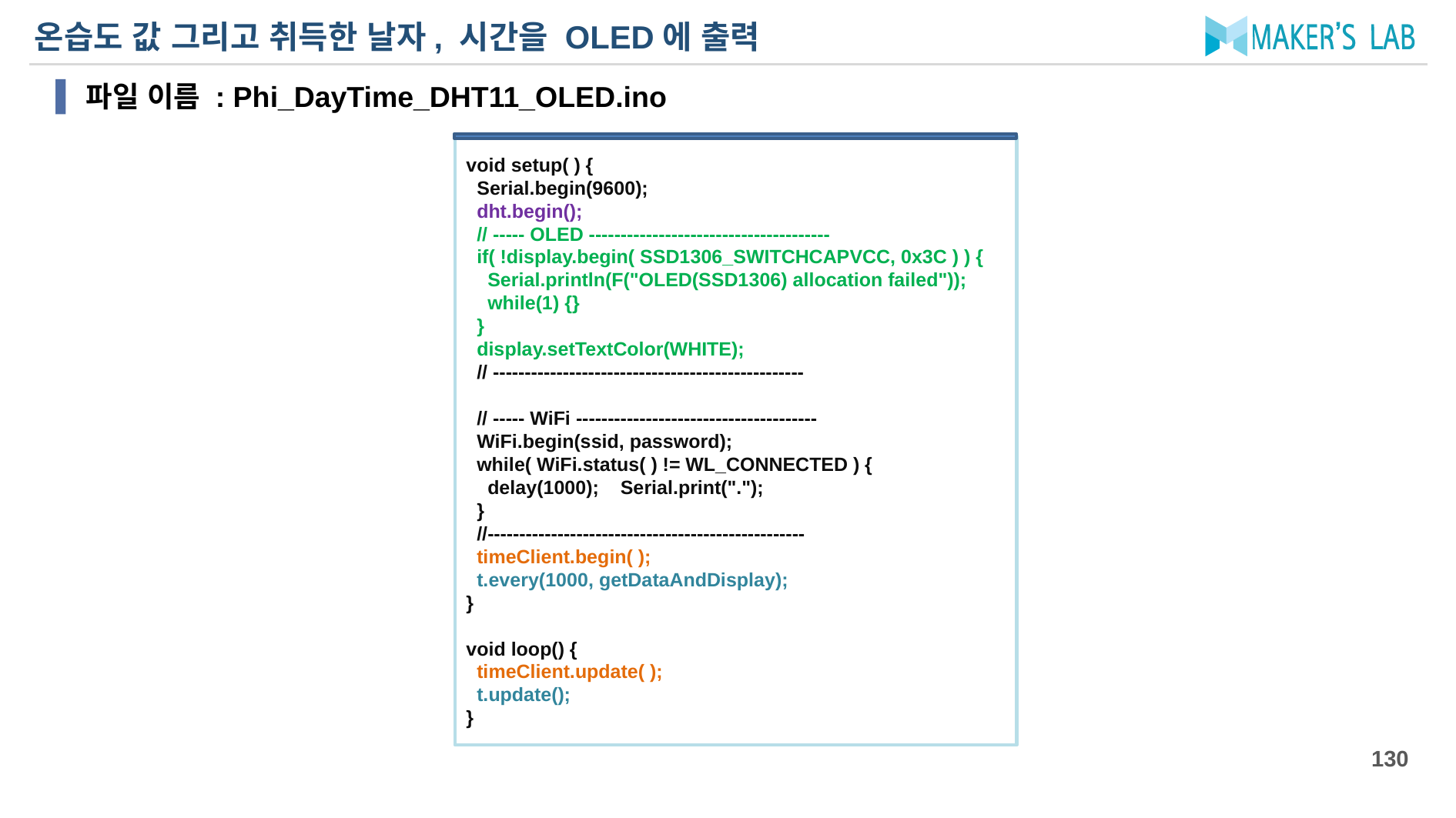

# 온습도 값 그리고 취득한 날자, 시간을 OLED에 출력
파일 이름 : Phi_DayTime_DHT11_OLED.ino

void setup( ) {
  Serial.begin(9600);
  dht.begin();
  // ----- OLED --------------------------------------
  if( !display.begin( SSD1306_SWITCHCAPVCC, 0x3C ) ) {
    Serial.println(F("OLED(SSD1306) allocation failed"));
    while(1) {}
  }
  display.setTextColor(WHITE);
  // -------------------------------------------------

  // ----- WiFi --------------------------------------
  WiFi.begin(ssid, password);
  while( WiFi.status( ) != WL_CONNECTED ) {
    delay(1000);    Serial.print(".");
  }
  //--------------------------------------------------
  timeClient.begin( );
  t.every(1000, getDataAndDisplay);
}

void loop() {
  timeClient.update( );
  t.update();
}
130